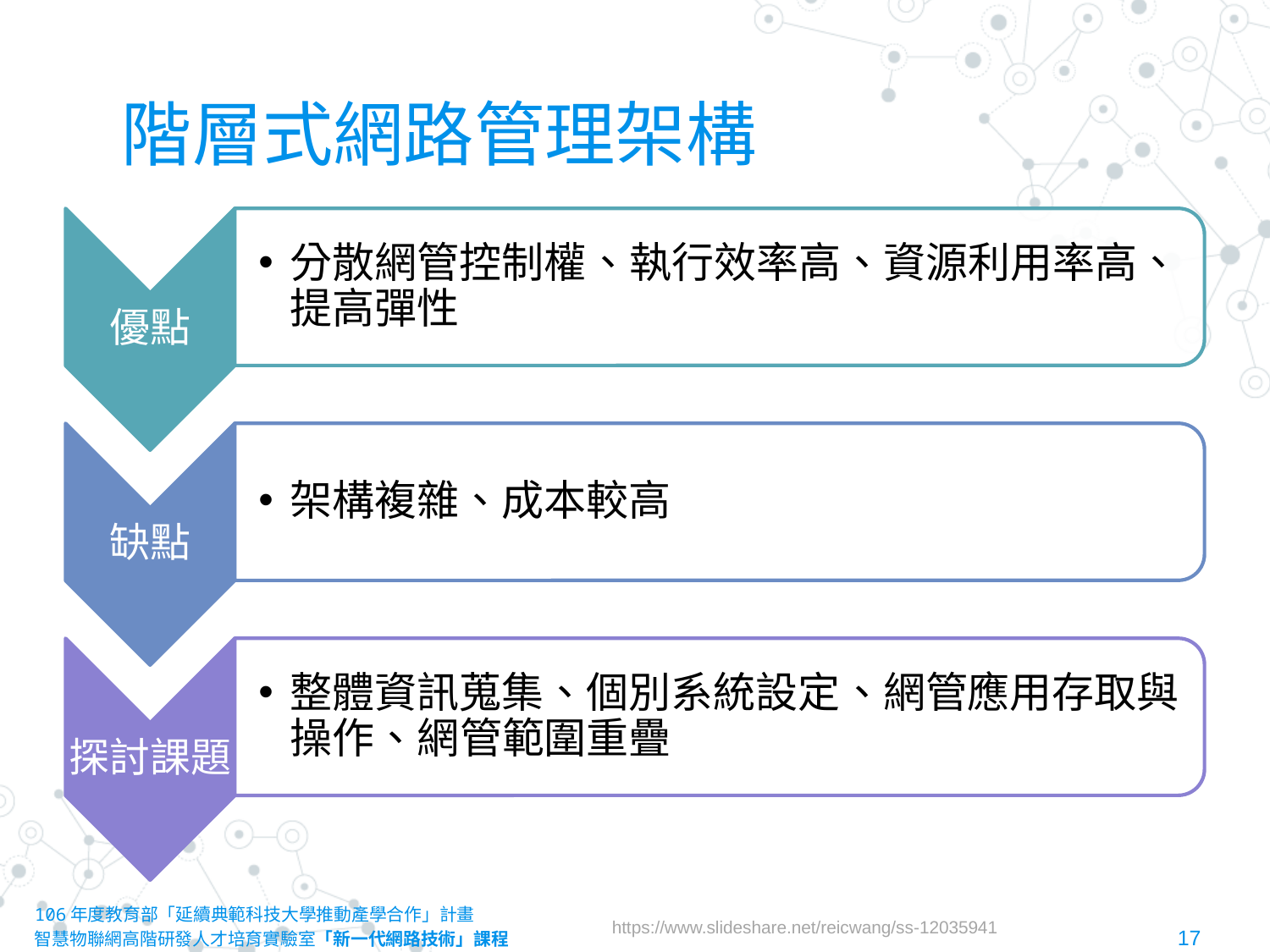

# 階層式網路管理架構
優點
分散網管控制權、執行效率高、資源利用率高、提高彈性
缺點
架構複雜、成本較高
探討課題
整體資訊蒐集、個別系統設定、網管應用存取與操作、網管範圍重疊
106年度教育部「延續典範科技大學推動產學合作」計畫
智慧物聯網高階研發人才培育實驗室「新一代網路技術」課程						17
https://www.slideshare.net/reicwang/ss-12035941